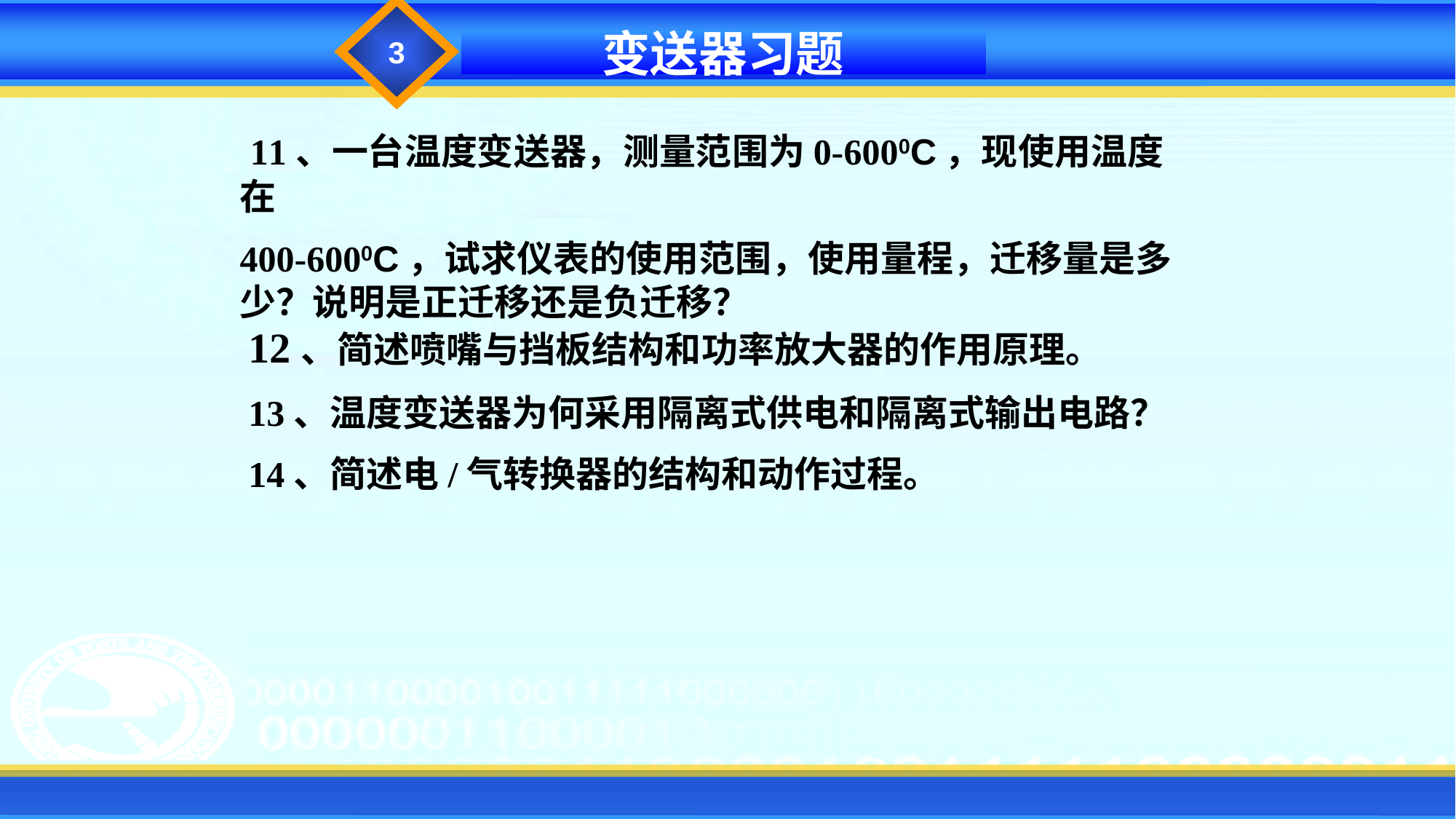

3
变送器习题
 11、一台温度变送器，测量范围为0-6000C，现使用温度在
400-6000C，试求仪表的使用范围，使用量程，迁移量是多少？说明是正迁移还是负迁移？
12、简述喷嘴与挡板结构和功率放大器的作用原理。
13、温度变送器为何采用隔离式供电和隔离式输出电路？
14、简述电/气转换器的结构和动作过程。